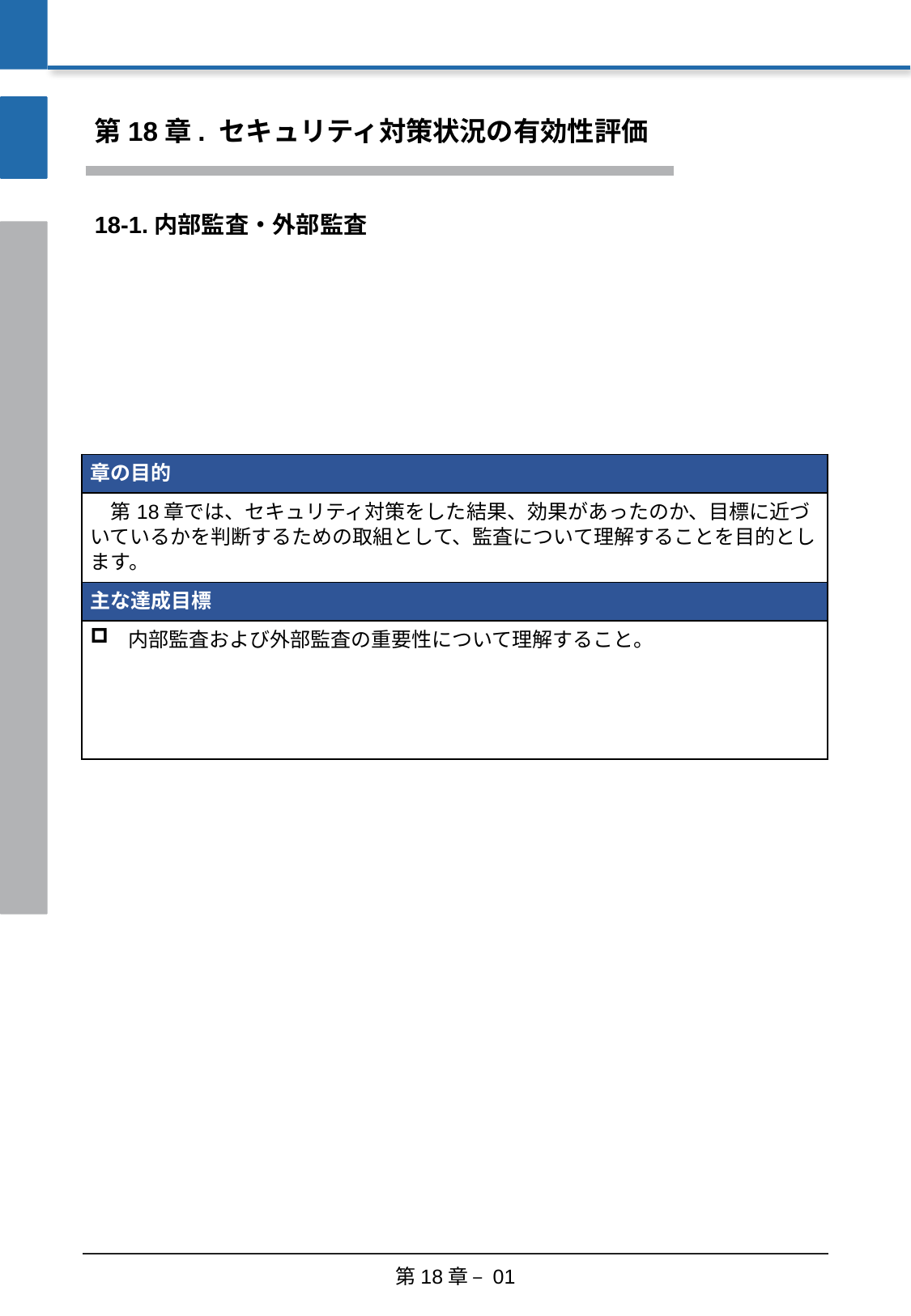

第18章. セキュリティ対策状況の有効性評価
18-1. 内部監査・外部監査
| 章の目的 |
| --- |
| 第18章では、セキュリティ対策をした結果、効果があったのか、目標に近づいているかを判断するための取組として、監査について理解することを目的とします。 |
| 主な達成目標 |
| 内部監査および外部監査の重要性について理解すること。 |
第18章 – 01